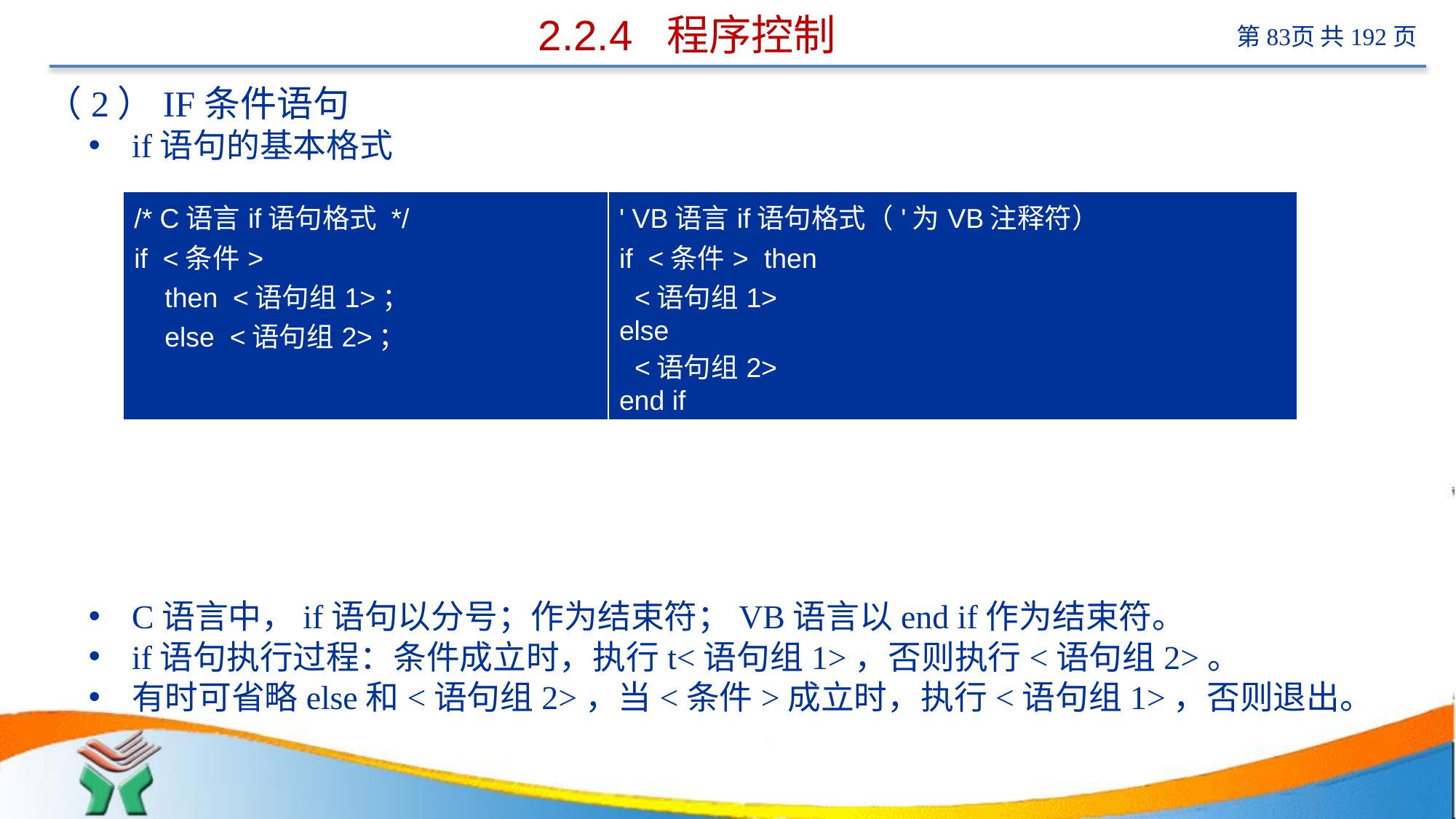

# 2.2.4  程序控制
（2）IF条件语句
if语句的基本格式

C语言中，if语句以分号；作为结束符；VB语言以end if作为结束符。
if语句执行过程：条件成立时，执行t<语句组1>，否则执行<语句组2>。
有时可省略else和<语句组2>，当<条件>成立时，执行<语句组1>，否则退出。
| /\* C语言if语句格式 \*/ if <条件> then <语句组1>； else <语句组2>； | ' VB语言if语句格式（'为VB注释符） if <条件> then <语句组1> else <语句组2> end if |
| --- | --- |